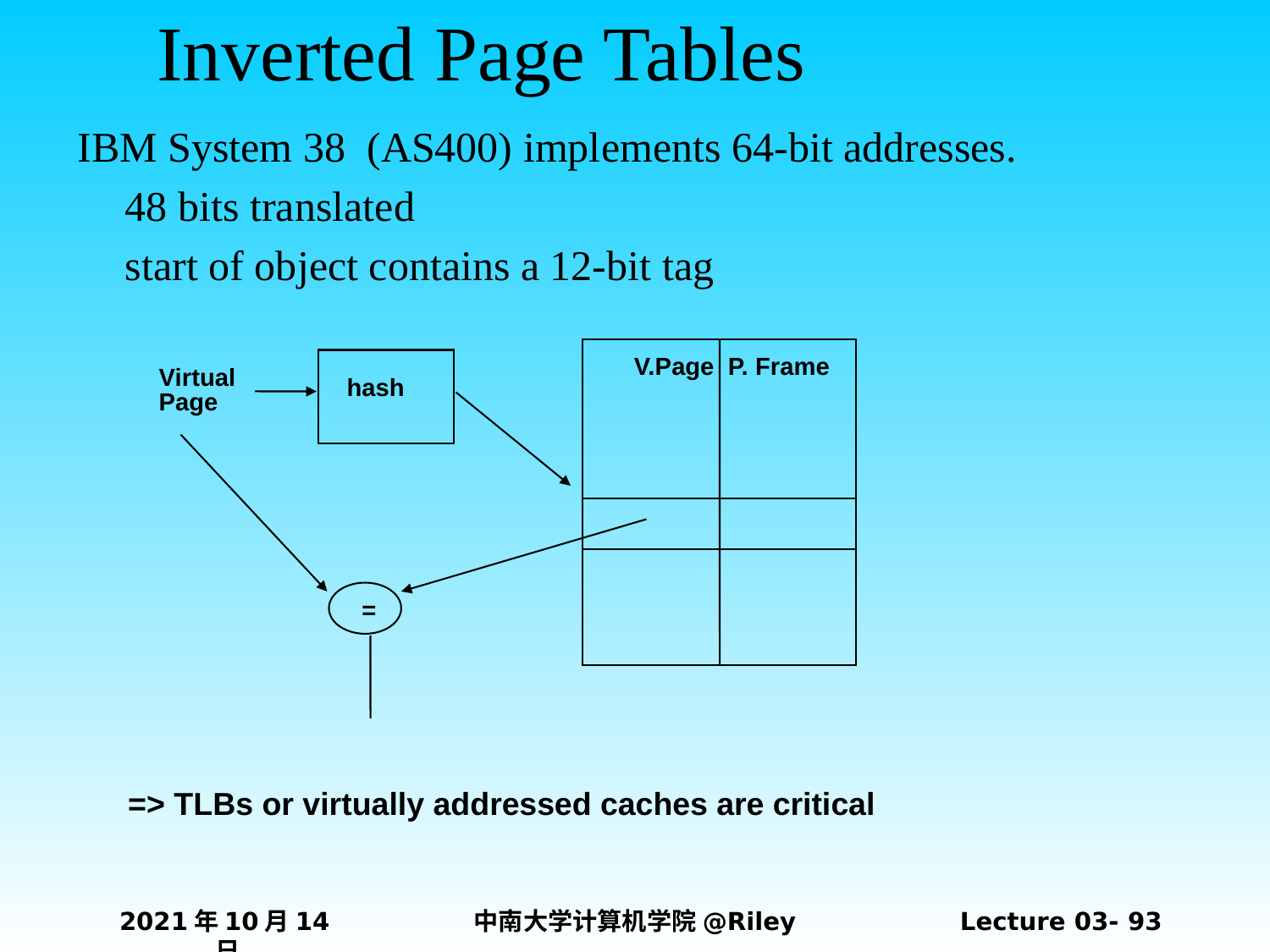

# Inverted Page Tables
IBM System 38  (AS400) implements 64-bit addresses.
	48 bits translated
	start of object contains a 12-bit tag

V.Page  P. Frame
Virtual
Page
hash

=

=> TLBs or virtually addressed caches are critical
2021年10月14日
中南大学计算机学院@Riley
Lecture 03- 93